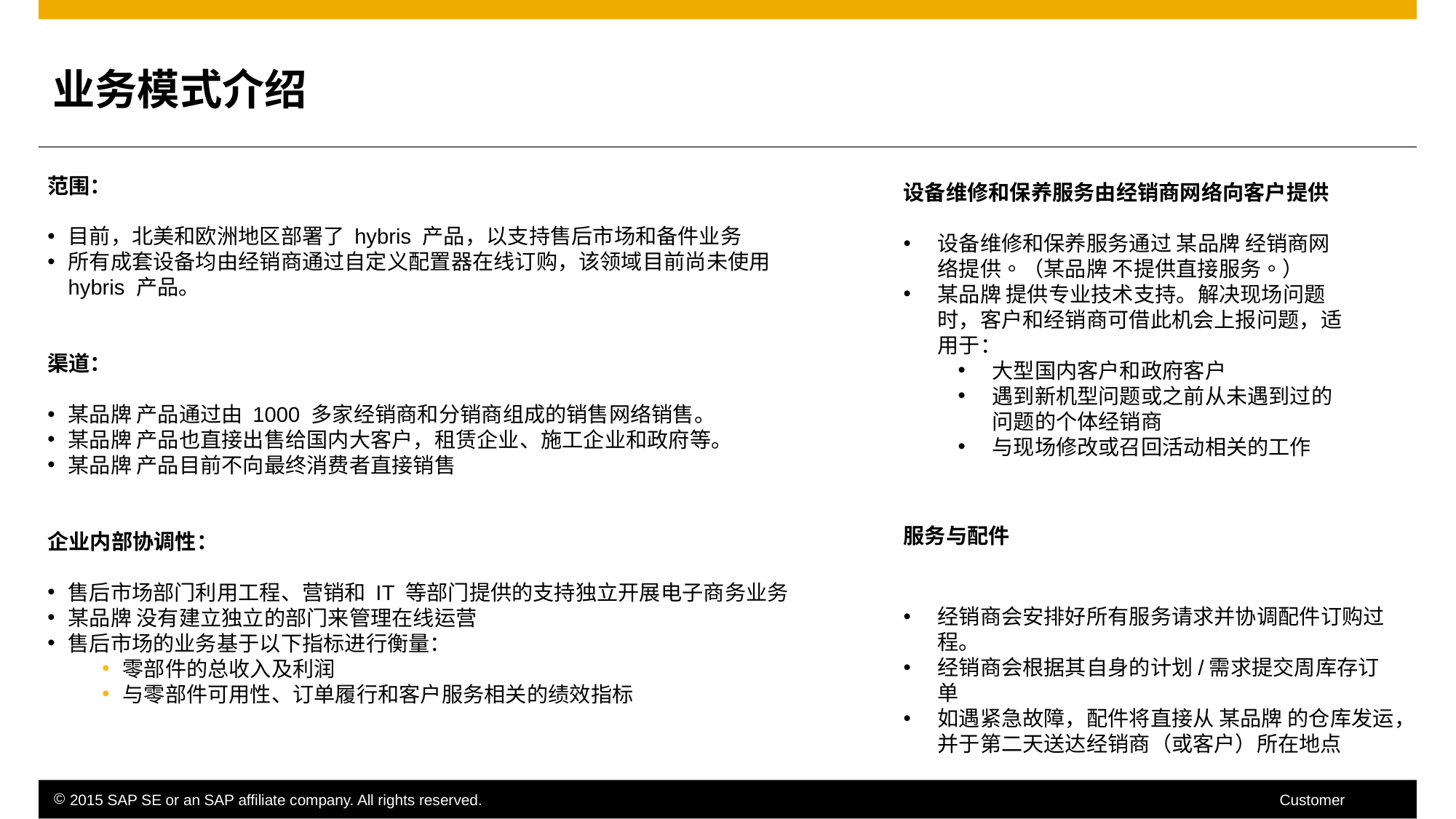

业务模式介绍
范围：

目前，北美和欧洲地区部署了 hybris 产品，以支持售后市场和备件业务
所有成套设备均由经销商通过自定义配置器在线订购，该领域目前尚未使用 hybris 产品。

渠道：

某品牌 产品通过由 1000 多家经销商和分销商组成的销售网络销售。
某品牌 产品也直接出售给国内大客户，租赁企业、施工企业和政府等。
某品牌 产品目前不向最终消费者直接销售

企业内部协调性：

售后市场部门利用工程、营销和 IT 等部门提供的支持独立开展电子商务业务
某品牌 没有建立独立的部门来管理在线运营
售后市场的业务基于以下指标进行衡量：
零部件的总收入及利润
与零部件可用性、订单履行和客户服务相关的绩效指标
设备维修和保养服务由经销商网络向客户提供

设备维修和保养服务通过 某品牌 经销商网络提供。（某品牌 不提供直接服务。）
某品牌 提供专业技术支持。解决现场问题时，客户和经销商可借此机会上报问题，适用于：
大型国内客户和政府客户
遇到新机型问题或之前从未遇到过的问题的个体经销商
与现场修改或召回活动相关的工作

服务与配件

经销商会安排好所有服务请求并协调配件订购过程。
经销商会根据其自身的计划/需求提交周库存订单
如遇紧急故障，配件将直接从 某品牌 的仓库发运，并于第二天送达经销商（或客户）所在地点